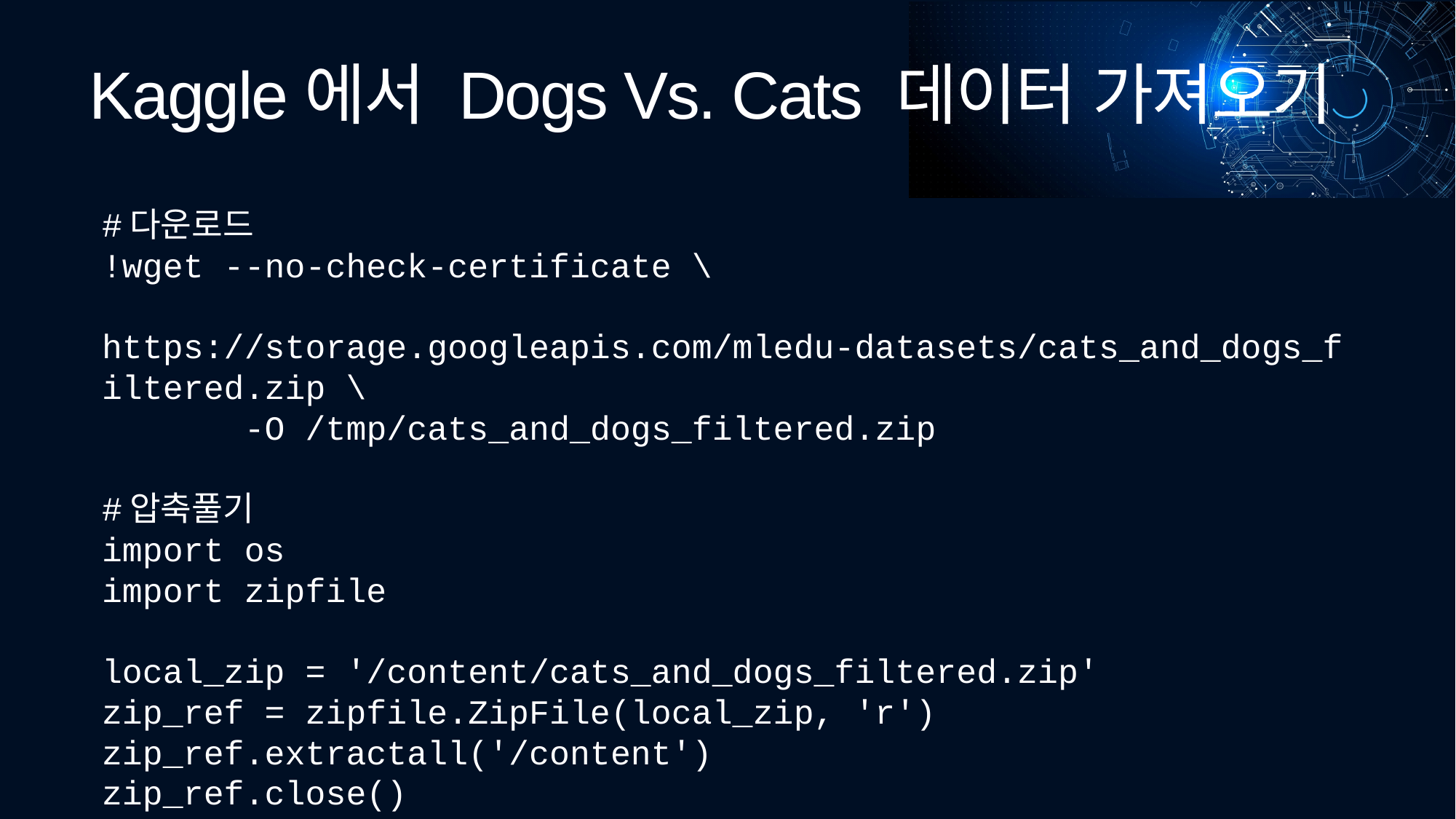

# Kaggle에서 Dogs Vs. Cats 데이터 가져오기
#다운로드
!wget --no-check-certificate \
        https://storage.googleapis.com/mledu-datasets/cats_and_dogs_filtered.zip \
       -O /tmp/cats_and_dogs_filtered.zip

#압축풀기
import os
import zipfile
local_zip = '/content/cats_and_dogs_filtered.zip'
zip_ref = zipfile.ZipFile(local_zip, 'r')
zip_ref.extractall('/content')
zip_ref.close()